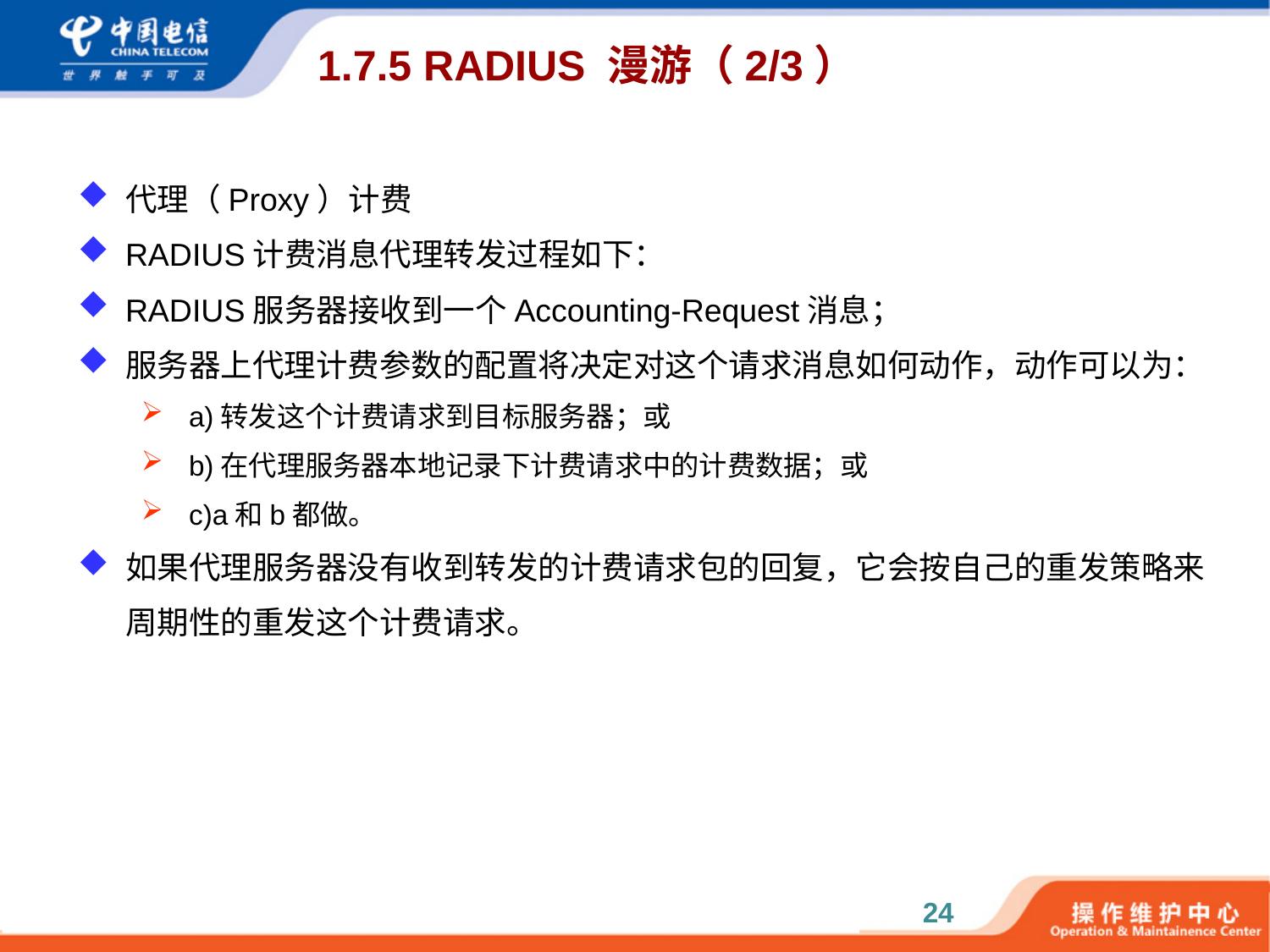

# 1.7.5 RADIUS 漫游（2/3）
代理（Proxy）计费
RADIUS计费消息代理转发过程如下：
RADIUS服务器接收到一个Accounting-Request消息；
服务器上代理计费参数的配置将决定对这个请求消息如何动作，动作可以为：
a)转发这个计费请求到目标服务器；或
b)在代理服务器本地记录下计费请求中的计费数据；或
c)a和b都做。
如果代理服务器没有收到转发的计费请求包的回复，它会按自己的重发策略来周期性的重发这个计费请求。